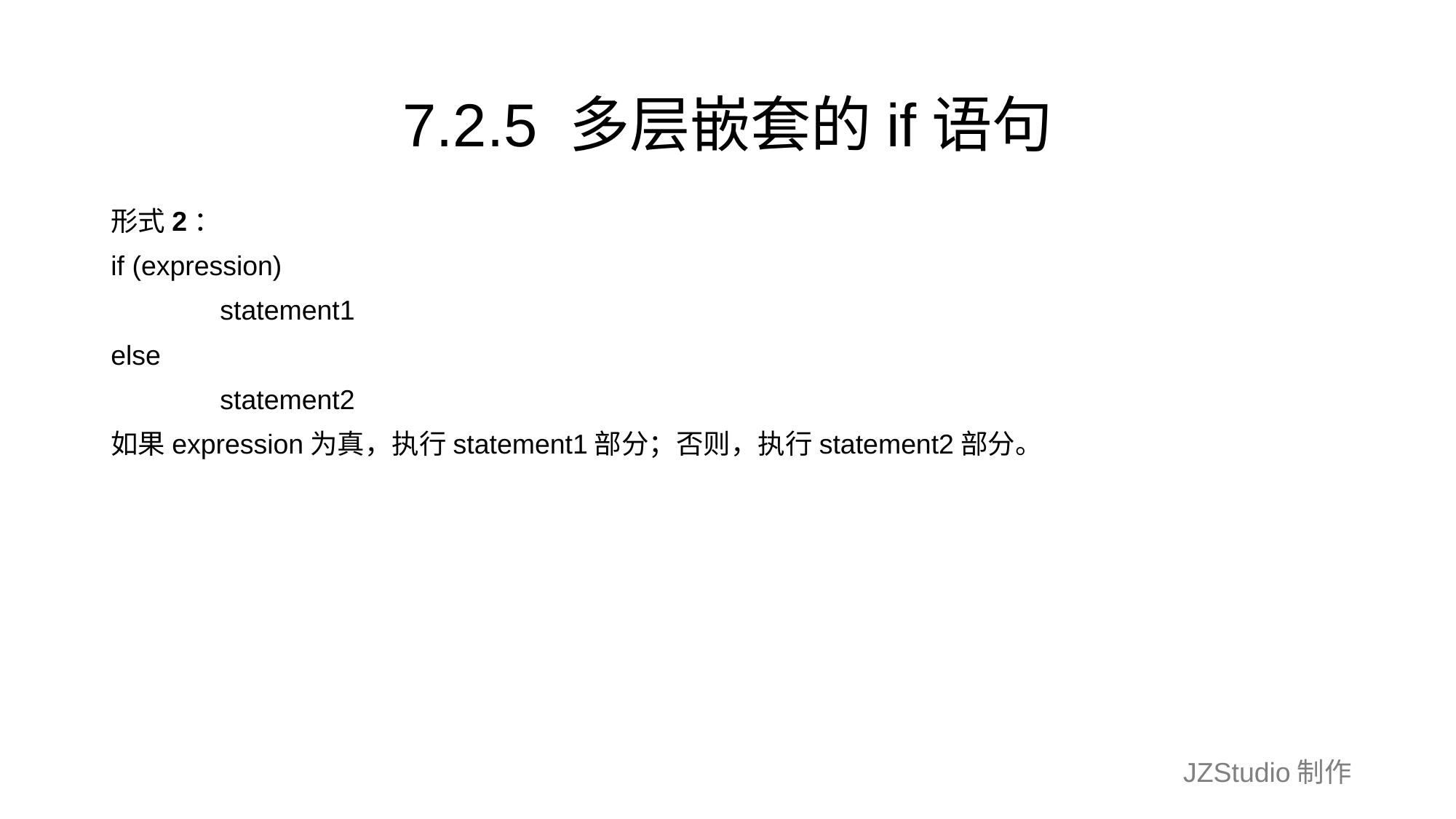

# 7.2.5 多层嵌套的if语句
形式2：
if (expression)
	statement1
else
	statement2
如果expression为真，执行statement1部分；否则，执行statement2部分。